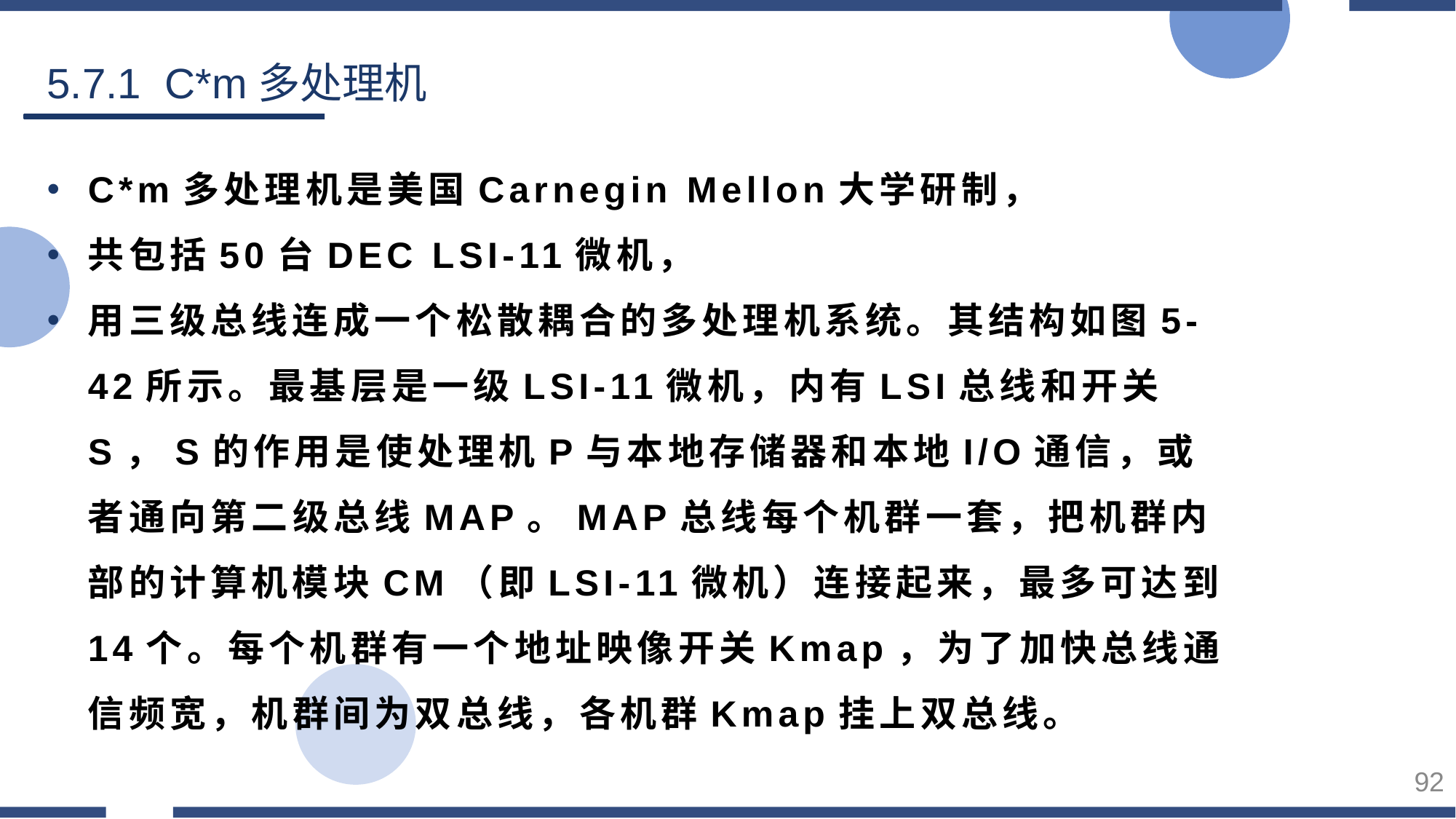

5.7.1  C*m多处理机
C*m多处理机是美国Carnegin Mellon大学研制，
共包括50台DEC LSI-11微机，
用三级总线连成一个松散耦合的多处理机系统。其结构如图5-42所示。最基层是一级LSI-11微机，内有LSI总线和开关S，S的作用是使处理机P与本地存储器和本地I/O通信，或者通向第二级总线MAP。MAP总线每个机群一套，把机群内部的计算机模块CM（即LSI-11微机）连接起来，最多可达到14个。每个机群有一个地址映像开关Kmap，为了加快总线通信频宽，机群间为双总线，各机群Kmap挂上双总线。

92